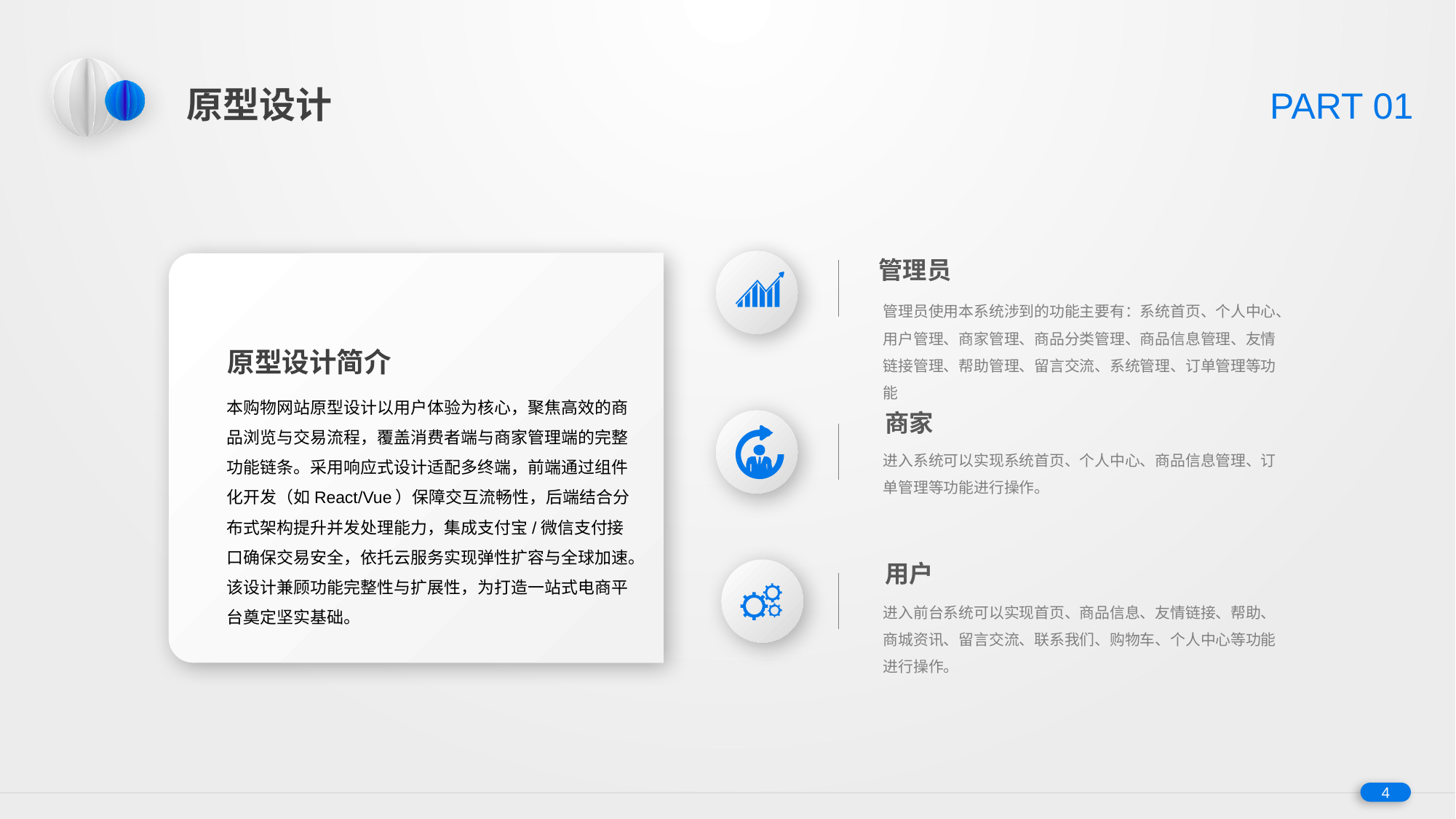

原型设计
PART 01
管理员

管理员使用本系统涉到的功能主要有：系统首页、个人中心、用户管理、商家管理、商品分类管理、商品信息管理、友情链接管理、帮助管理、留言交流、系统管理、订单管理等功能
原型设计简介
本购物网站原型设计以用户体验为核心，聚焦高效的商品浏览与交易流程，覆盖消费者端与商家管理端的完整功能链条。采用响应式设计适配多终端，前端通过组件化开发（如React/Vue）保障交互流畅性，后端结合分布式架构提升并发处理能力，集成支付宝/微信支付接口确保交易安全，依托云服务实现弹性扩容与全球加速。
该设计兼顾功能完整性与扩展性，为打造一站式电商平台奠定坚实基础。

商家

进入系统可以实现系统首页、个人中心、商品信息管理、订单管理等功能进行操作。
用户

进入前台系统可以实现首页、商品信息、友情链接、帮助、商城资讯、留言交流、联系我们、购物车、个人中心等功能进行操作。